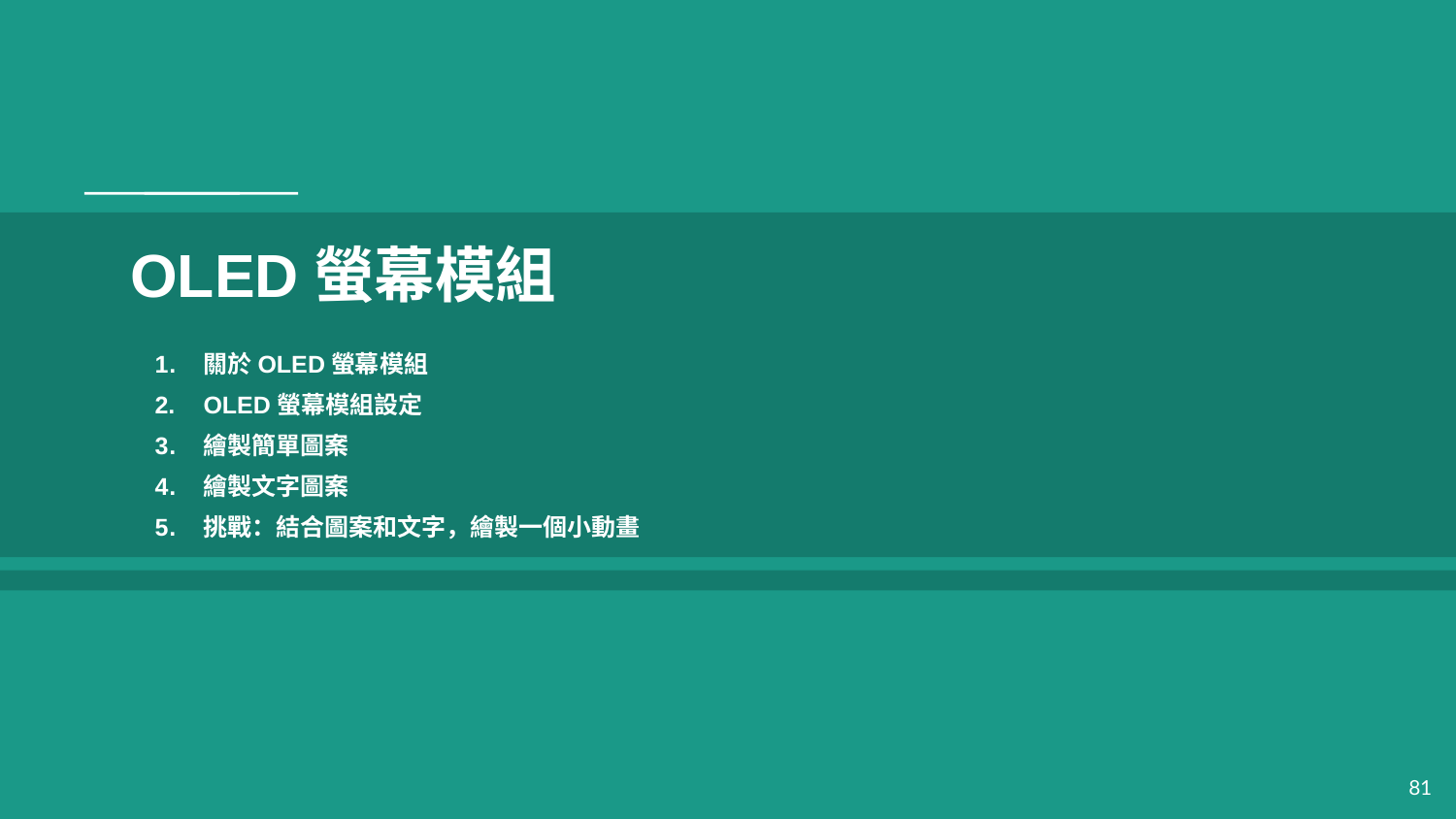

# OLED螢幕模組
關於OLED螢幕模組
OLED螢幕模組設定
繪製簡單圖案
繪製文字圖案
挑戰：結合圖案和文字，繪製一個小動畫

81